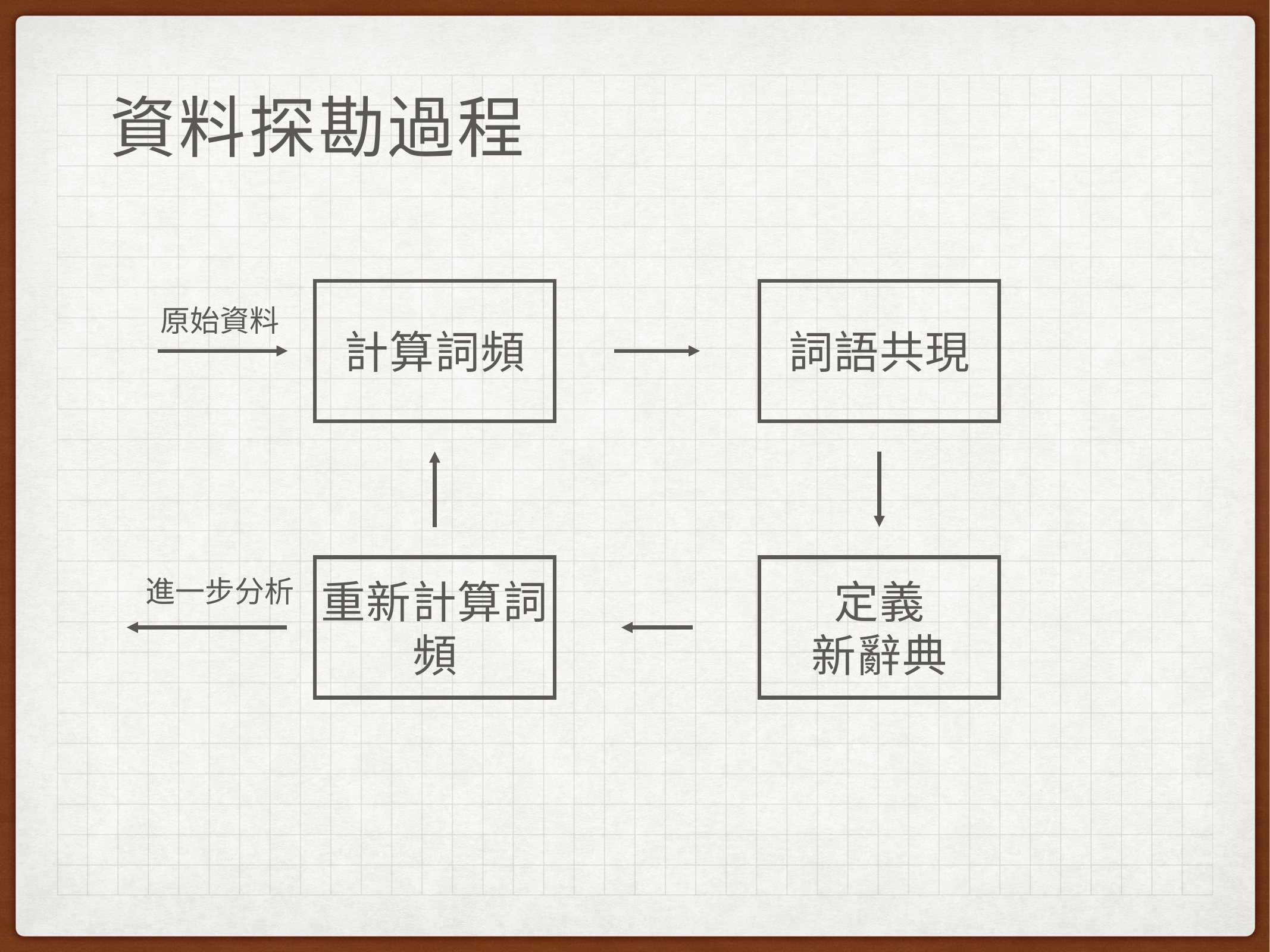

資料探勘過程
計算詞頻
詞語共現
原始資料

重新計算詞頻
定義
新辭典
進一步分析